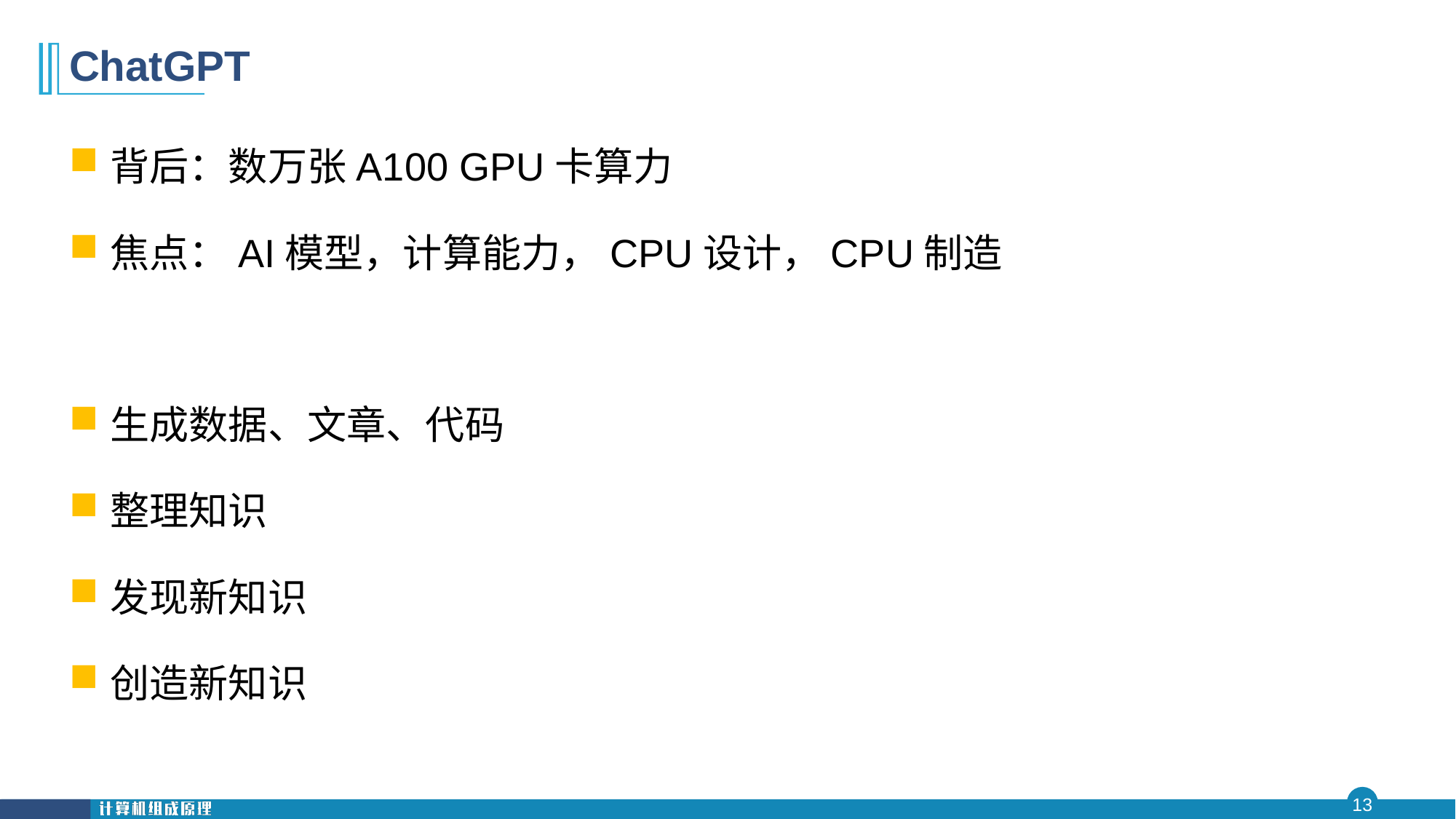

# ChatGPT
背后：数万张A100 GPU卡算力
焦点：AI模型，计算能力，CPU设计，CPU制造

生成数据、文章、代码
整理知识
发现新知识
创造新知识